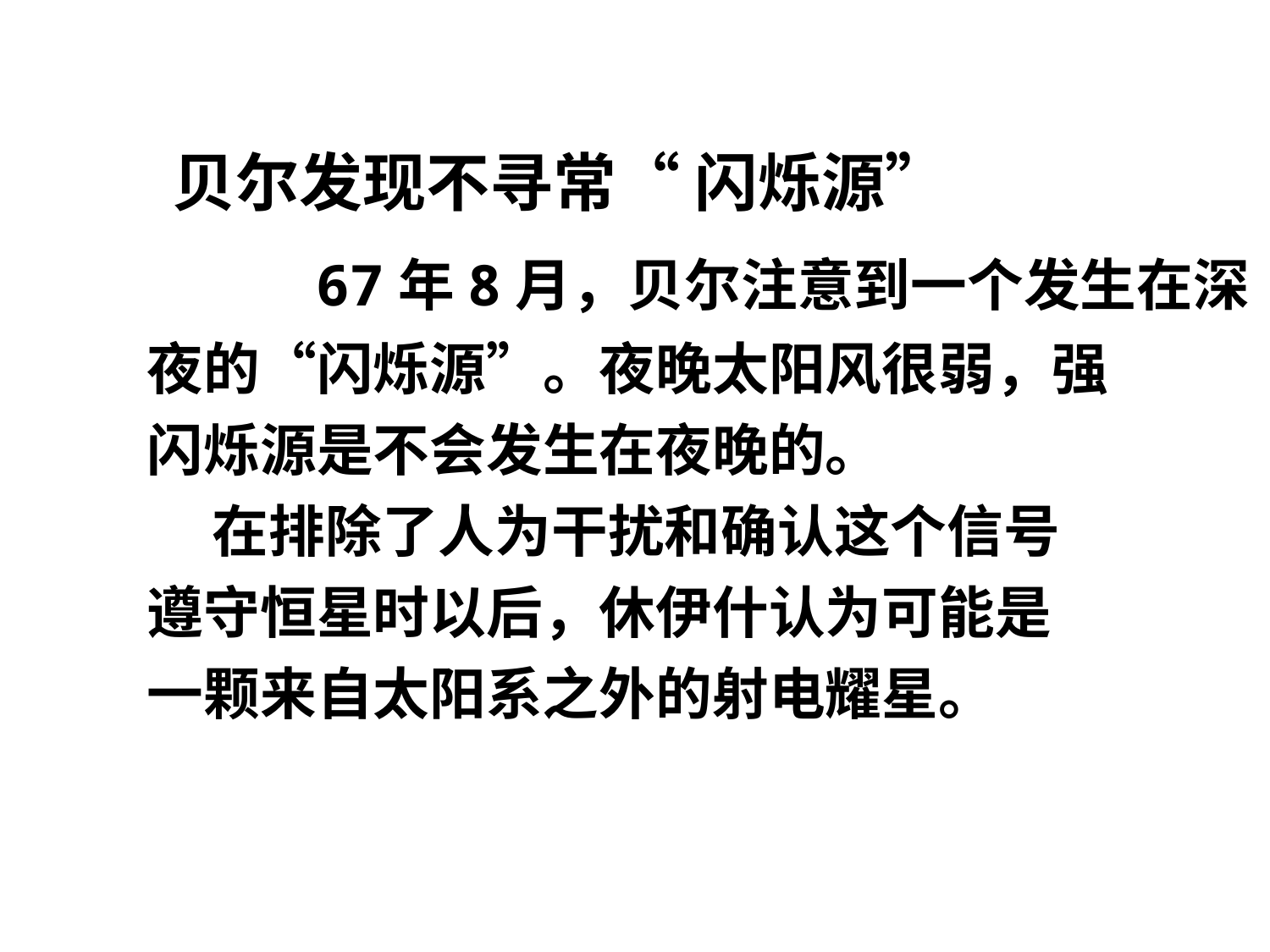

贝尔发现不寻常“ 闪烁源”
    67年8月，贝尔注意到一个发生在深
夜的“闪烁源”。夜晚太阳风很弱，强
闪烁源是不会发生在夜晚的。
    在排除了人为干扰和确认这个信号
遵守恒星时以后，休伊什认为可能是
一颗来自太阳系之外的射电耀星。